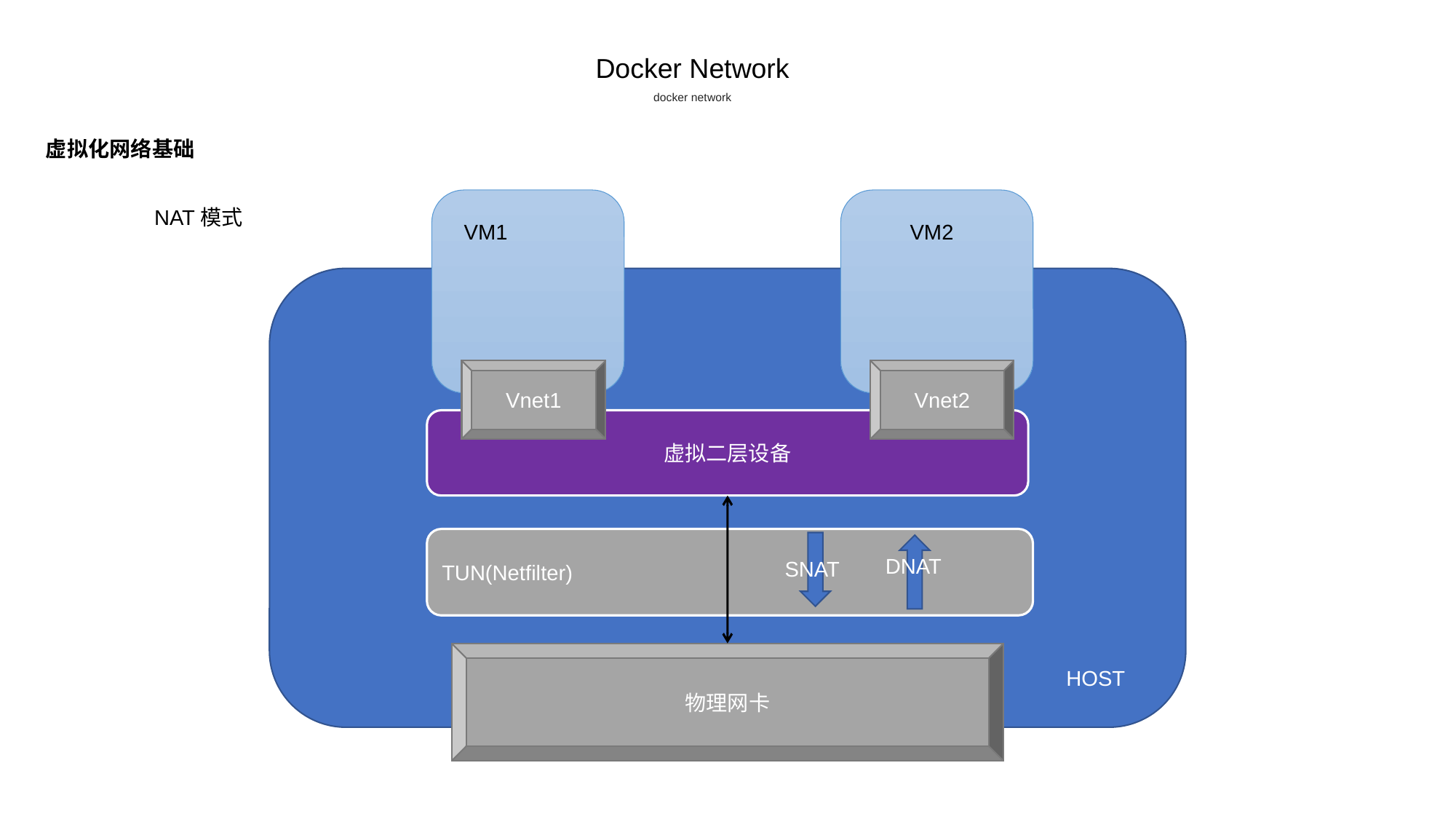

Docker Network

docker network
虚拟化网络基础

NAT模式
VM1
VM2

Vnet1
Vnet2
虚拟二层设备
TUN(Netfilter)

DNAT
SNAT
物理网卡
HOST